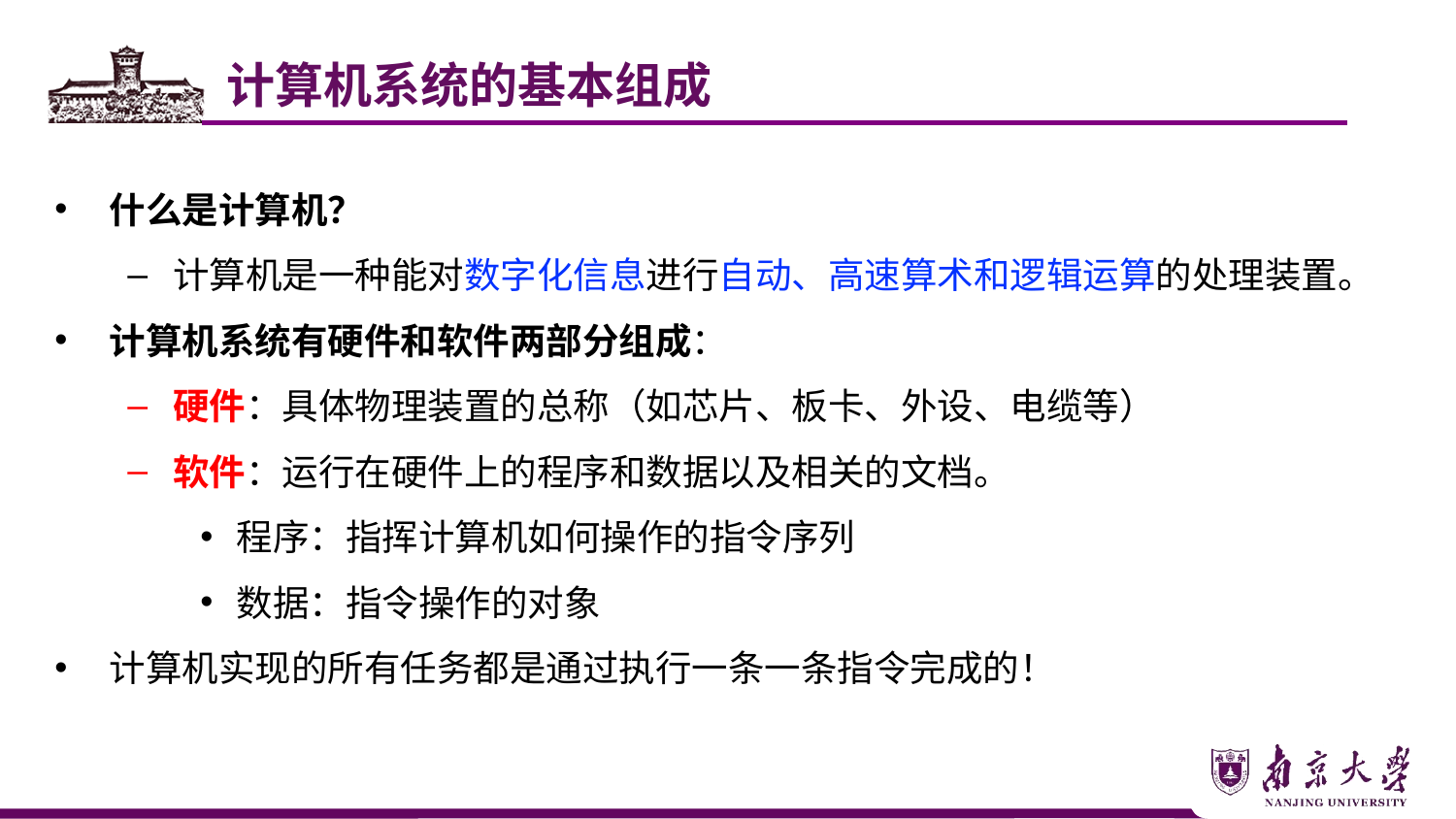

计算机系统的基本组成
什么是计算机？
计算机是一种能对数字化信息进行自动、高速算术和逻辑运算的处理装置。
计算机系统有硬件和软件两部分组成：
硬件：具体物理装置的总称（如芯片、板卡、外设、电缆等）
软件：运行在硬件上的程序和数据以及相关的文档。
程序：指挥计算机如何操作的指令序列
数据：指令操作的对象
计算机实现的所有任务都是通过执行一条一条指令完成的！